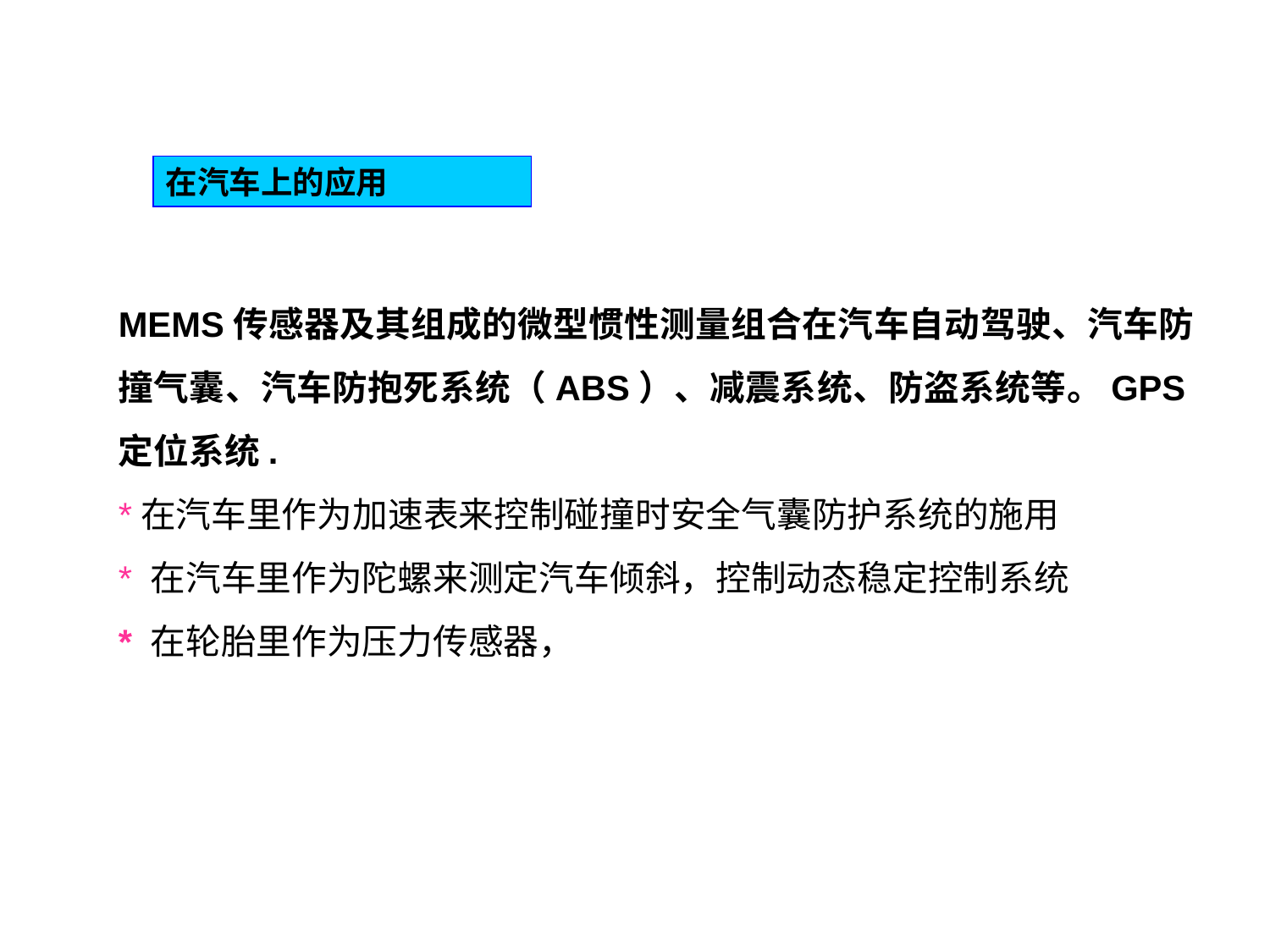

在汽车上的应用
MEMS传感器及其组成的微型惯性测量组合在汽车自动驾驶、汽车防撞气囊、汽车防抱死系统（ABS）、减震系统、防盗系统等。GPS定位系统.
*在汽车里作为加速表来控制碰撞时安全气囊防护系统的施用
* 在汽车里作为陀螺来测定汽车倾斜，控制动态稳定控制系统
* 在轮胎里作为压力传感器，